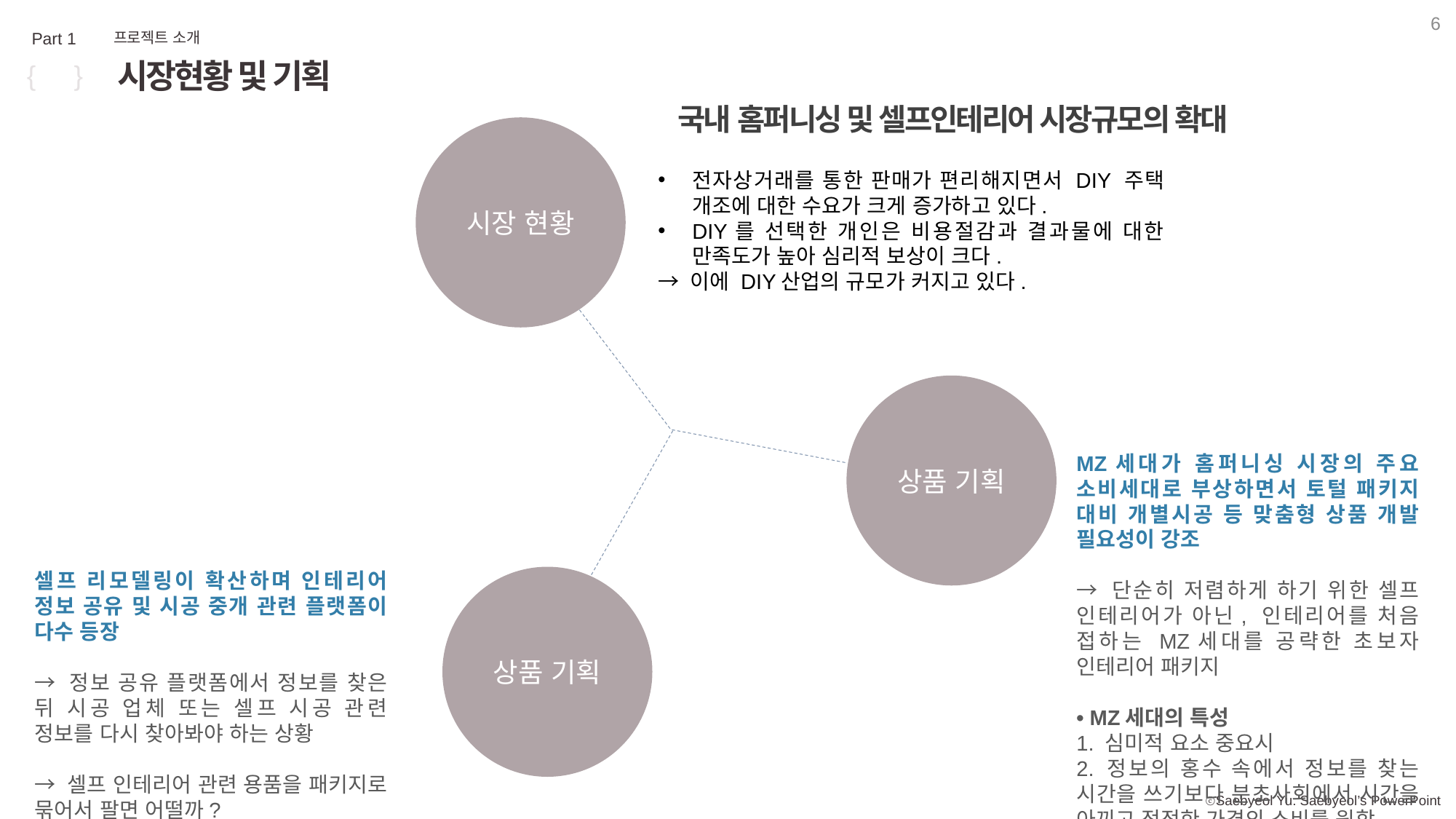

6
Part 1
프로젝트 소개
시장현황 및 기획
{     }
국내 홈퍼니싱 및 셀프인테리어 시장규모의 확대
시장 현황
전자상거래를 통한 판매가 편리해지면서 DIY 주택 개조에 대한 수요가 크게 증가하고 있다.
DIY를 선택한 개인은 비용절감과 결과물에 대한 만족도가 높아 심리적 보상이 크다.
→ 이에 DIY산업의 규모가 커지고 있다.

상품 기획
MZ세대가 홈퍼니싱 시장의 주요 소비세대로 부상하면서 토털 패키지 대비 개별시공 등 맞춤형 상품 개발 필요성이 강조

→ 단순히 저렴하게 하기 위한 셀프 인테리어가 아닌, 인테리어를 처음 접하는 MZ세대를 공략한 초보자 인테리어 패키지

• MZ세대의 특성
1. 심미적 요소 중요시
2. 정보의 홍수 속에서 정보를 찾는 시간을 쓰기보다 분초사회에서 시간을 아끼고 적정한 가격의 소비를 원함
셀프 리모델링이 확산하며 인테리어 정보 공유 및 시공 중개 관련 플랫폼이 다수 등장

→ 정보 공유 플랫폼에서 정보를 찾은 뒤 시공 업체 또는 셀프 시공 관련 정보를 다시 찾아봐야 하는 상황

→ 셀프 인테리어 관련 용품을 패키지로 묶어서 팔면 어떨까?
상품 기획